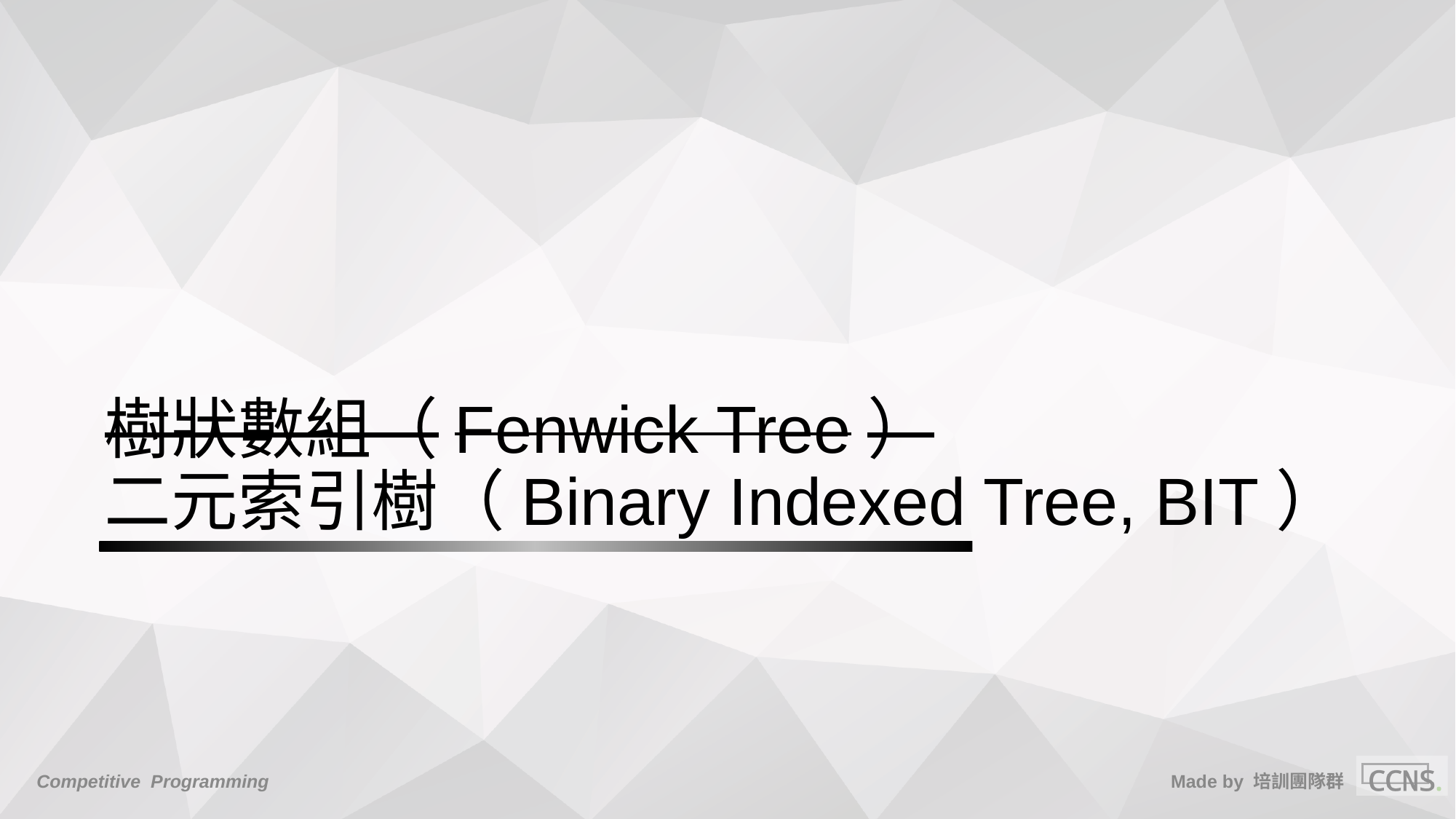

# 樹狀數組（Fenwick Tree）
二元索引樹（Binary Indexed Tree, BIT）